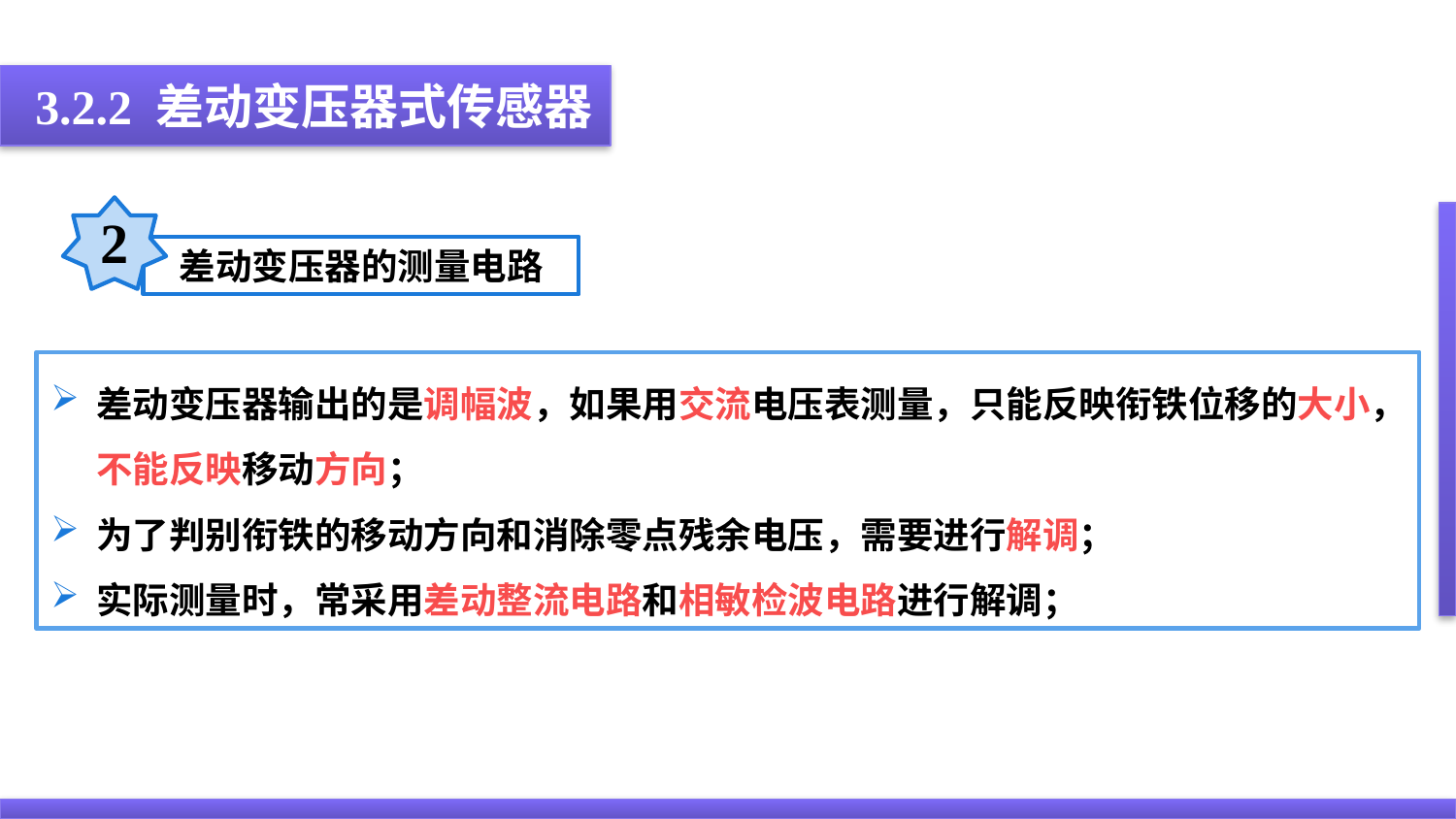

3.2.2 差动变压器式传感器
2
差动变压器的测量电路
差动变压器输出的是调幅波，如果用交流电压表测量，只能反映衔铁位移的大小，不能反映移动方向；
为了判别衔铁的移动方向和消除零点残余电压，需要进行解调；
实际测量时，常采用差动整流电路和相敏检波电路进行解调；